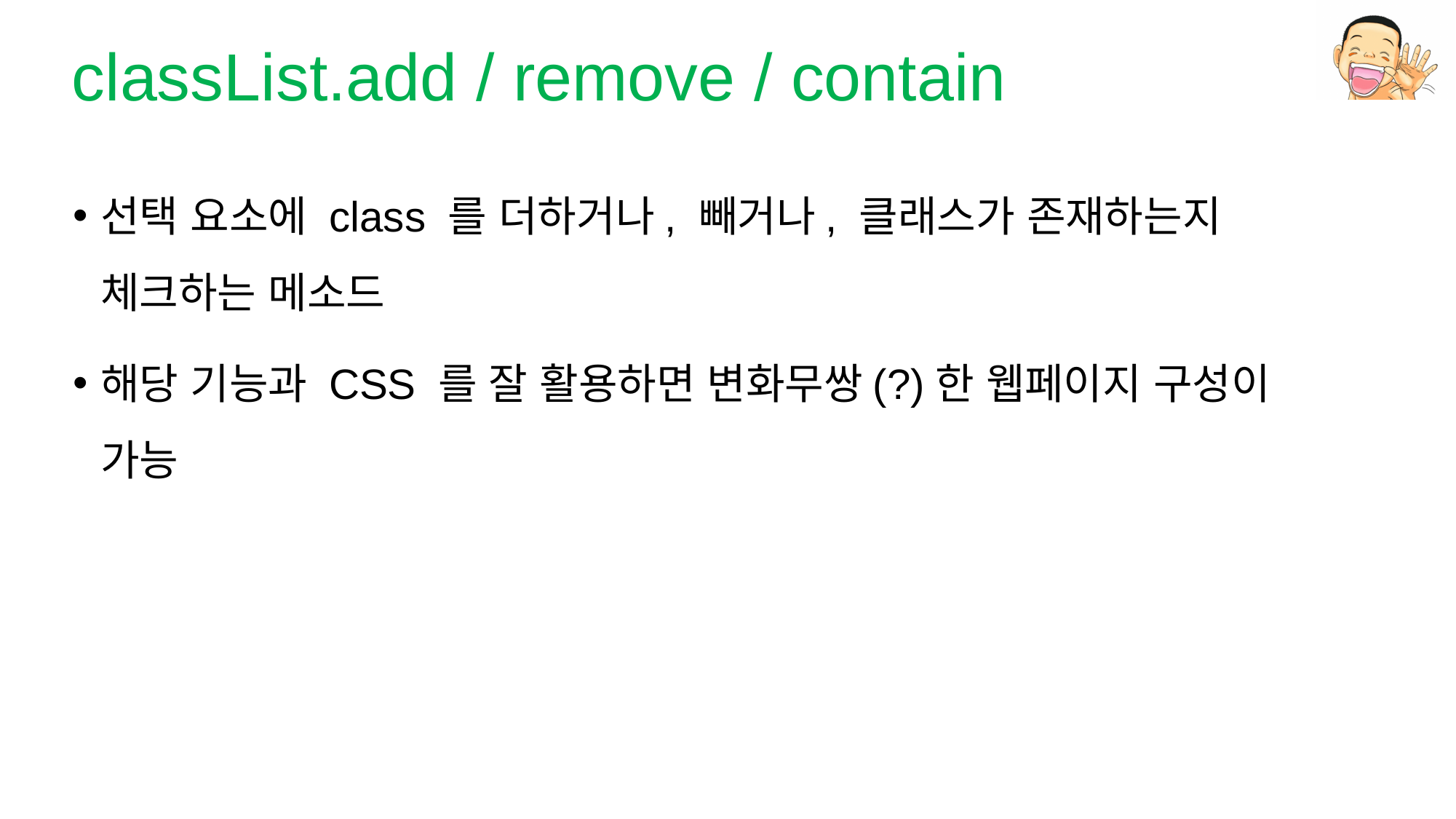

# classList.add / remove / contain
선택 요소에 class 를 더하거나, 빼거나, 클래스가 존재하는지 체크하는 메소드
해당 기능과 CSS 를 잘 활용하면 변화무쌍(?)한 웹페이지 구성이 가능